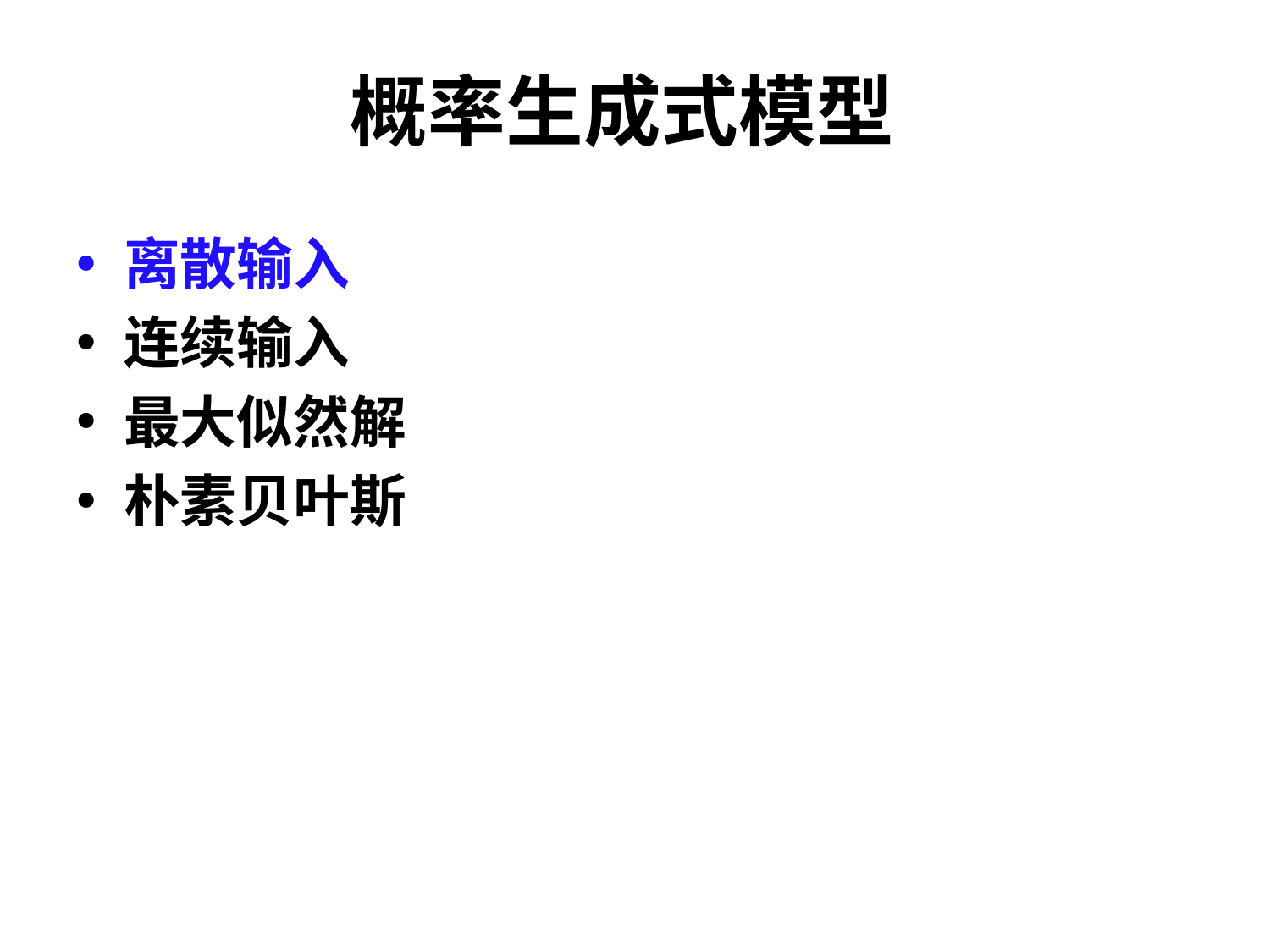

# 概率生成式模型
离散输入
连续输入
最大似然解
朴素贝叶斯

32